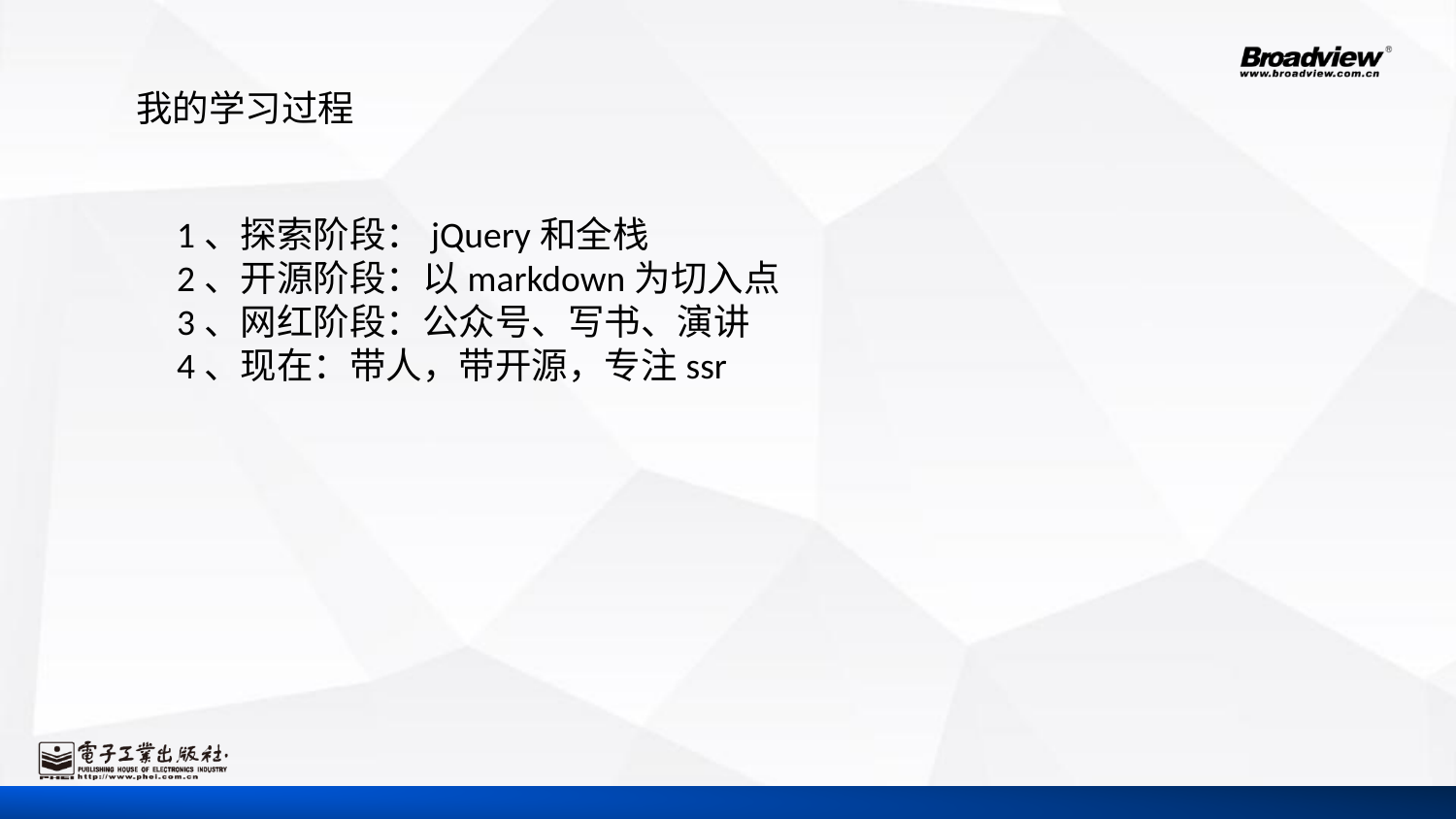

我的学习过程
1、探索阶段：jQuery和全栈
2、开源阶段：以markdown为切入点
3、网红阶段：公众号、写书、演讲
4、现在：带人，带开源，专注ssr